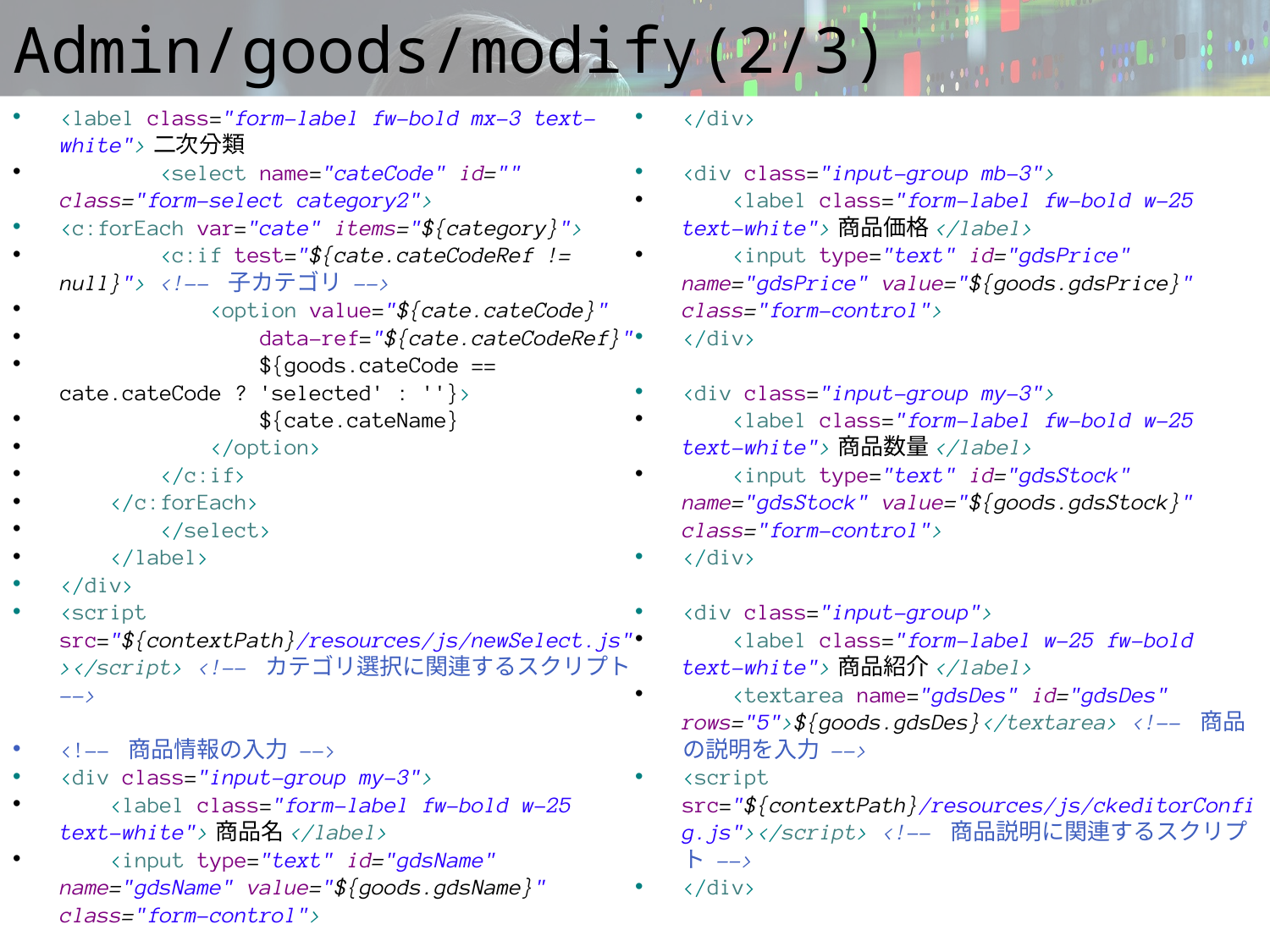

# Admin/goods/modify(2/3)
<label class="form-label fw-bold mx-3 text-white">二次分類
        <select name="cateCode" id="" class="form-select category2">
<c:forEach var="cate" items="${category}">
        <c:if test="${cate.cateCodeRef != null}"> <!-- 子カテゴリ -->
            <option value="${cate.cateCode}"
                data-ref="${cate.cateCodeRef}"
                ${goods.cateCode == cate.cateCode ? 'selected' : ''}>
                ${cate.cateName}
            </option>
        </c:if>
    </c:forEach>
        </select>
    </label>
</div>
<script src="${contextPath}/resources/js/newSelect.js"></script> <!-- カテゴリ選択に関連するスクリプト -->

<!-- 商品情報の入力 -->
<div class="input-group my-3">
    <label class="form-label fw-bold w-25 text-white">商品名</label>
    <input type="text" id="gdsName" name="gdsName" value="${goods.gdsName}" class="form-control">
</div>

<div class="input-group mb-3">
    <label class="form-label fw-bold w-25 text-white">商品価格</label>
    <input type="text" id="gdsPrice" name="gdsPrice" value="${goods.gdsPrice}" class="form-control">
</div>

<div class="input-group my-3">
    <label class="form-label fw-bold w-25 text-white">商品数量</label>
    <input type="text" id="gdsStock" name="gdsStock" value="${goods.gdsStock}" class="form-control">
</div>

<div class="input-group">
    <label class="form-label w-25 fw-bold text-white">商品紹介</label>
    <textarea name="gdsDes" id="gdsDes" rows="5">${goods.gdsDes}</textarea> <!-- 商品の説明を入力 -->
<script src="${contextPath}/resources/js/ckeditorConfig.js"></script> <!-- 商品説明に関連するスクリプト -->
</div>